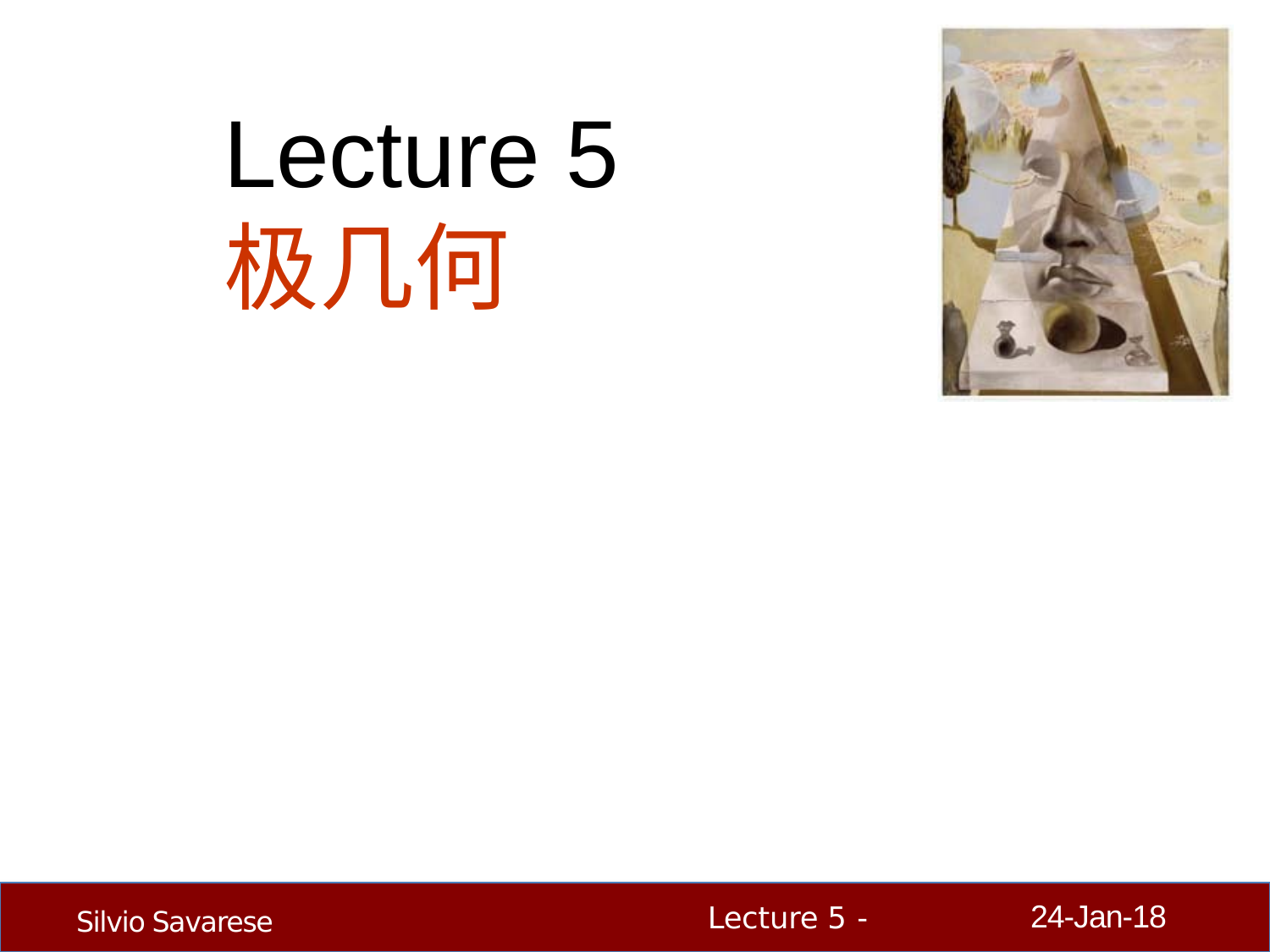

# Lecture 5
极几何

24-Jan-18
Lecture 5 -
Silvio Savarese